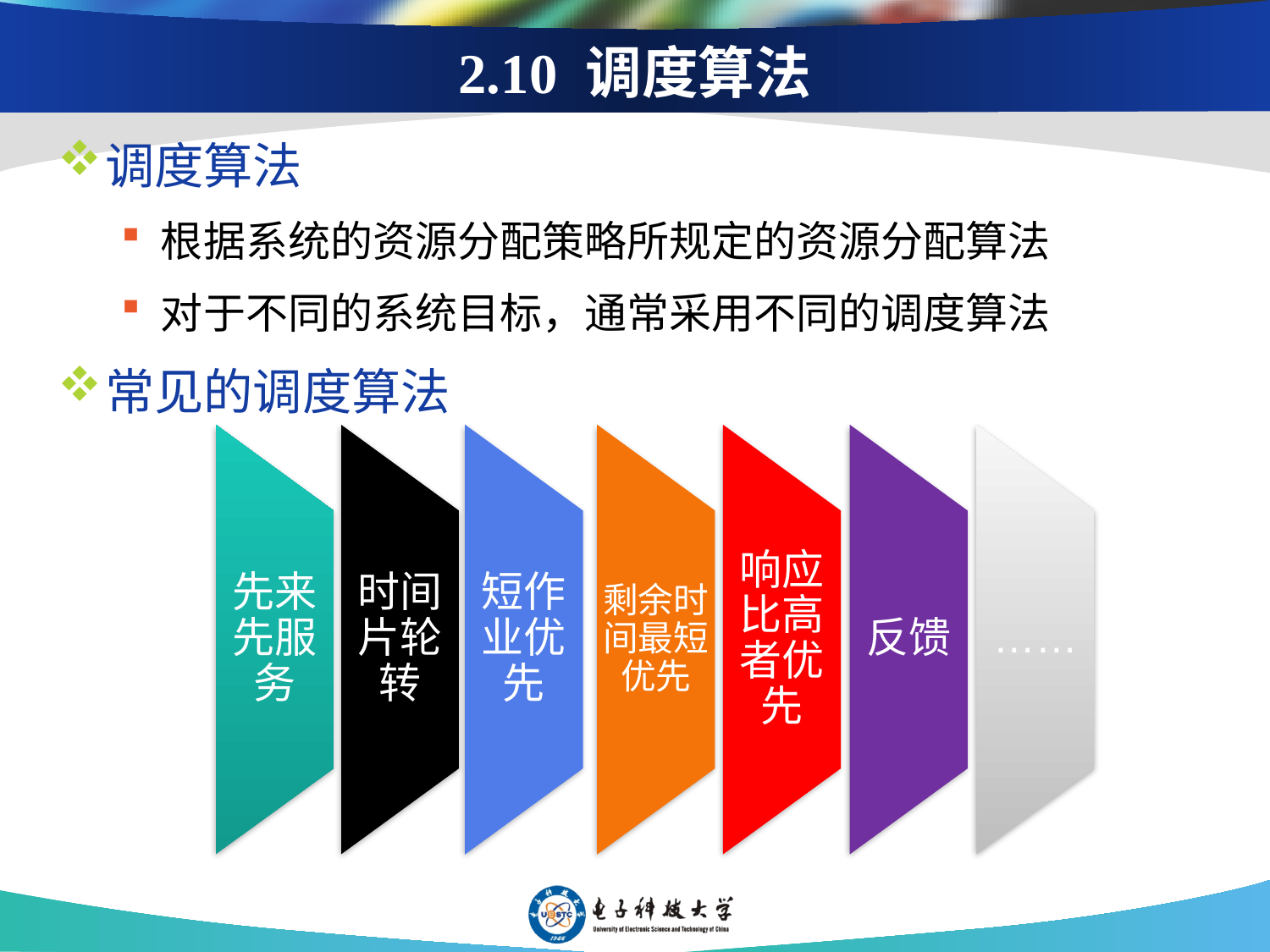

# 2.10 调度算法
调度算法
根据系统的资源分配策略所规定的资源分配算法
对于不同的系统目标，通常采用不同的调度算法
常见的调度算法

先来先服务
短作业优先
时间片轮转
剩余时间最短优先
响应比高者优先
反馈
……